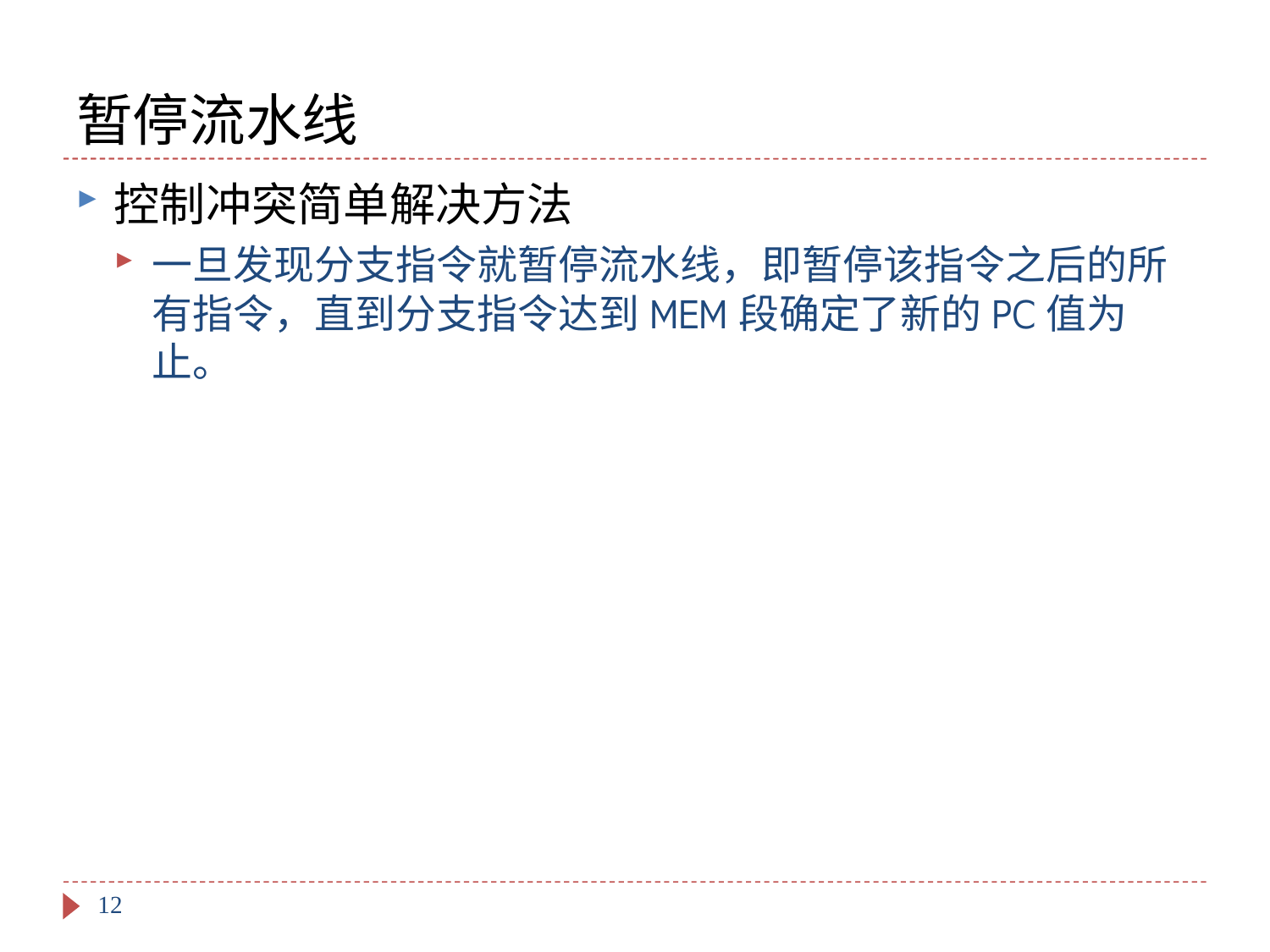

# 暂停流水线
控制冲突简单解决方法
一旦发现分支指令就暂停流水线，即暂停该指令之后的所有指令，直到分支指令达到MEM段确定了新的PC值为止。

12